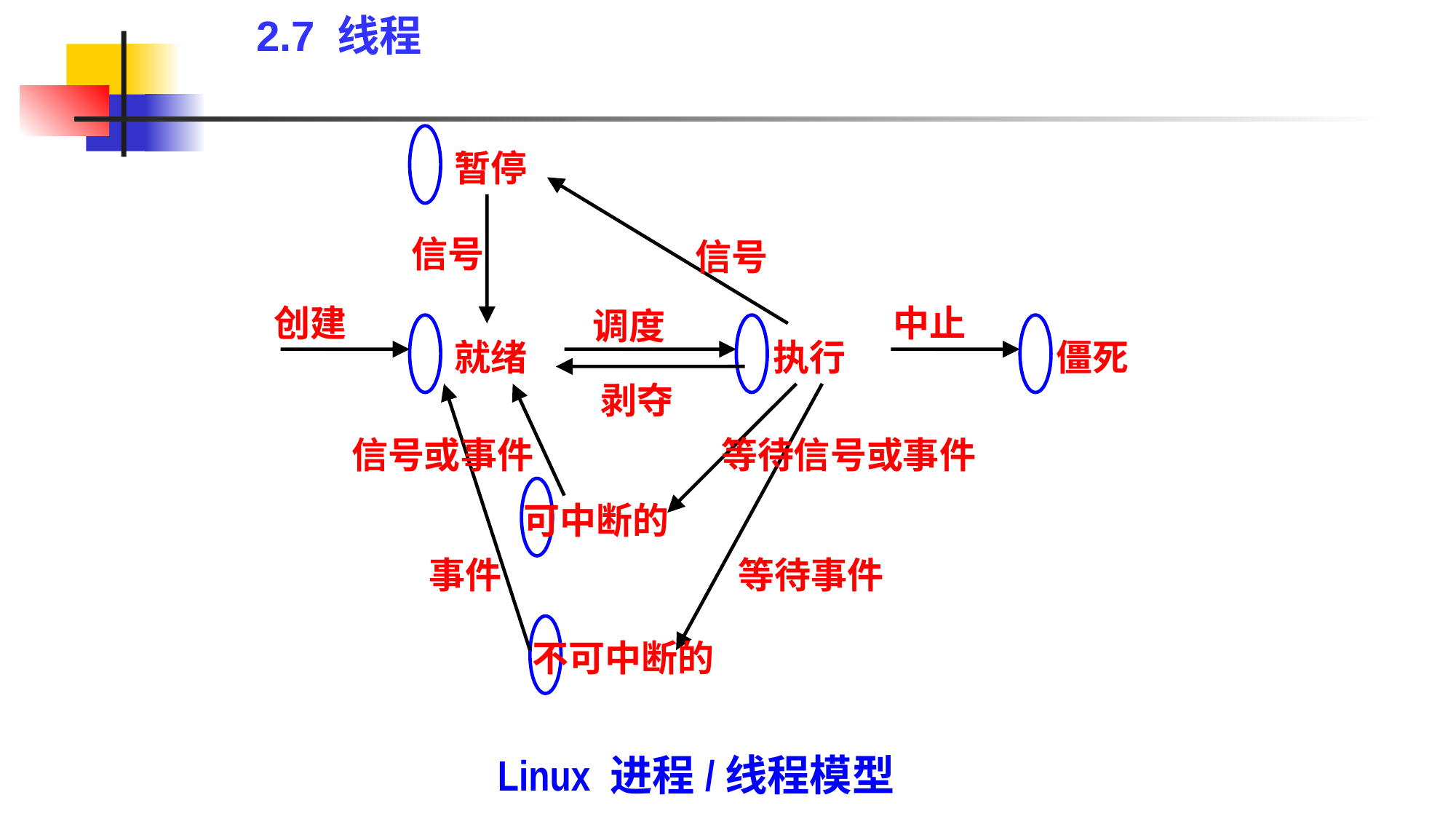

2.7 线程

暂停

信号
信号
创建
中止
调度

就绪
执行
僵死

剥夺

信号或事件
等待信号或事件

可中断的
事件
等待事件

不可中断的
Linux 进程/线程模型